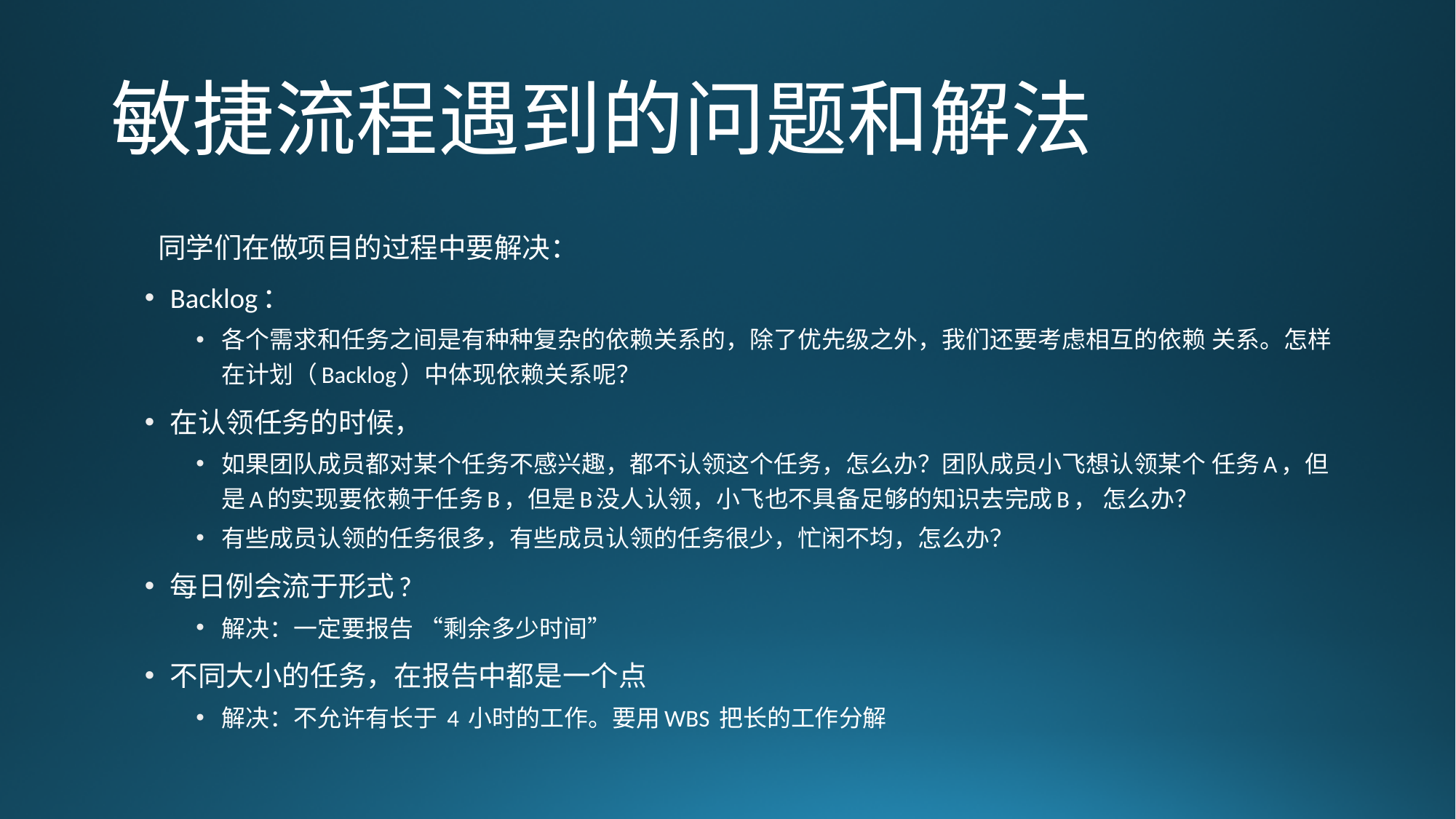

# 敏捷流程遇到的问题和解法
同学们在做项目的过程中要解决：
Backlog：
各个需求和任务之间是有种种复杂的依赖关系的，除了优先级之外，我们还要考虑相互的依赖 关系。怎样在计划（Backlog）中体现依赖关系呢？
在认领任务的时候，
如果团队成员都对某个任务不感兴趣，都不认领这个任务，怎么办？团队成员小飞想认领某个 任务A，但是A的实现要依赖于任务B，但是B没人认领，小飞也不具备足够的知识去完成B， 怎么办？
有些成员认领的任务很多，有些成员认领的任务很少，忙闲不均，怎么办？
每日例会流于形式?
解决：一定要报告 “剩余多少时间”
不同大小的任务，在报告中都是一个点
解决：不允许有长于 4 小时的工作。要用WBS 把长的工作分解